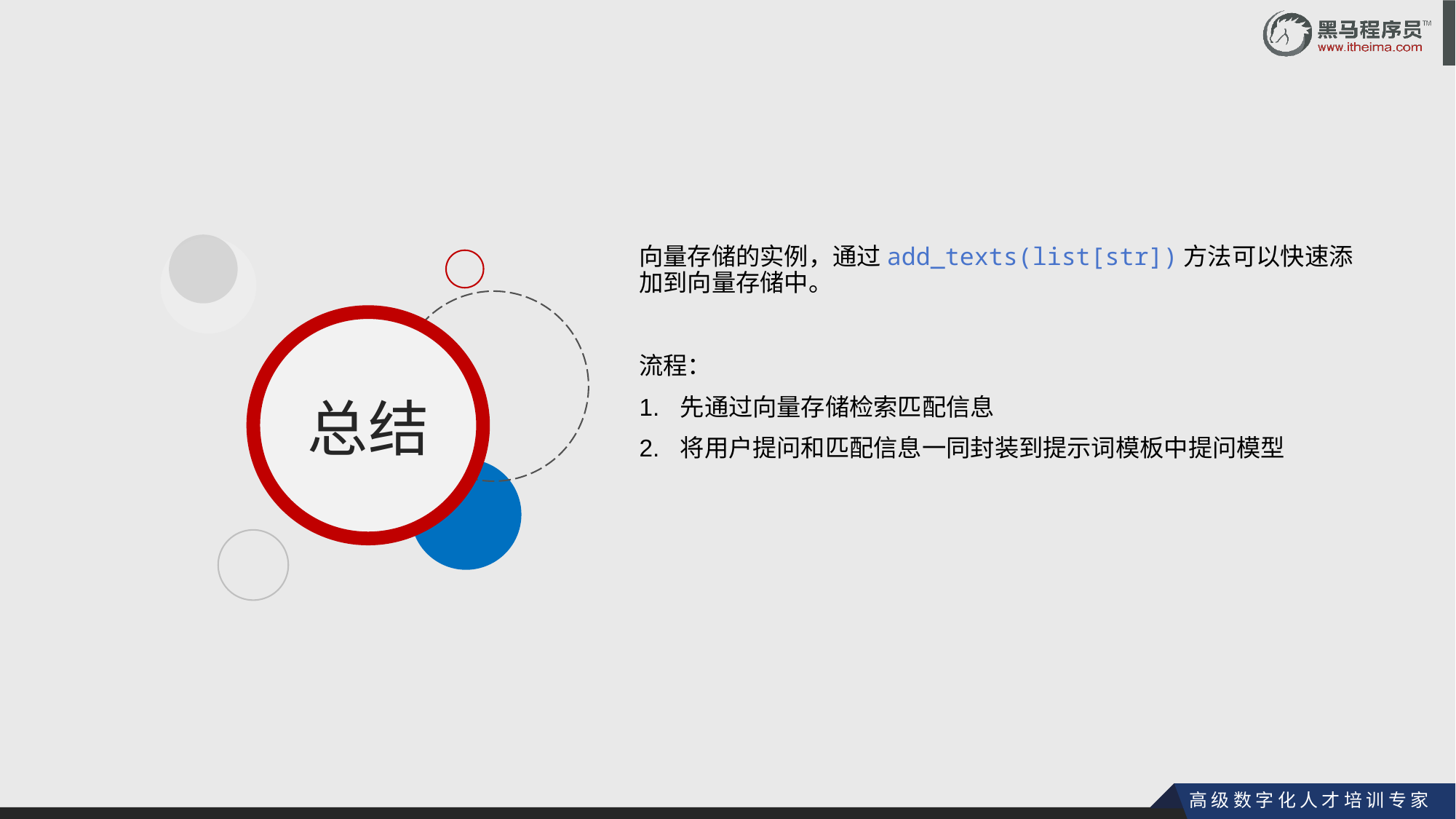

向量存储的实例，通过add_texts(list[str])方法可以快速添加到向量存储中。

流程：
先通过向量存储检索匹配信息
将用户提问和匹配信息一同封装到提示词模板中提问模型